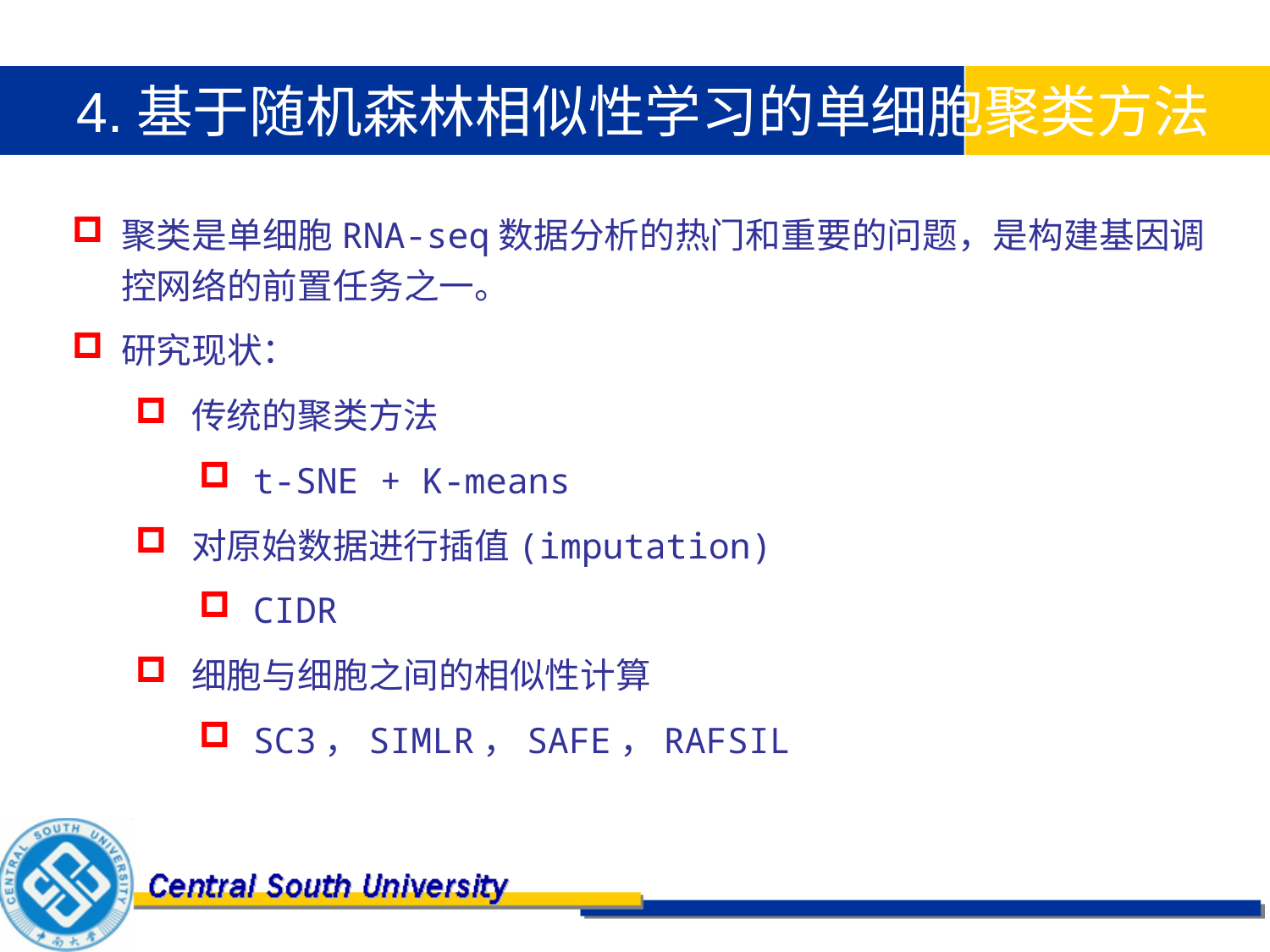

4.基于随机森林相似性学习的单细胞聚类方法
聚类是单细胞RNA-seq数据分析的热门和重要的问题，是构建基因调控网络的前置任务之一。
研究现状：
 传统的聚类方法
 t-SNE + K-means
 对原始数据进行插值(imputation)
 CIDR
 细胞与细胞之间的相似性计算
 SC3，SIMLR，SAFE，RAFSIL